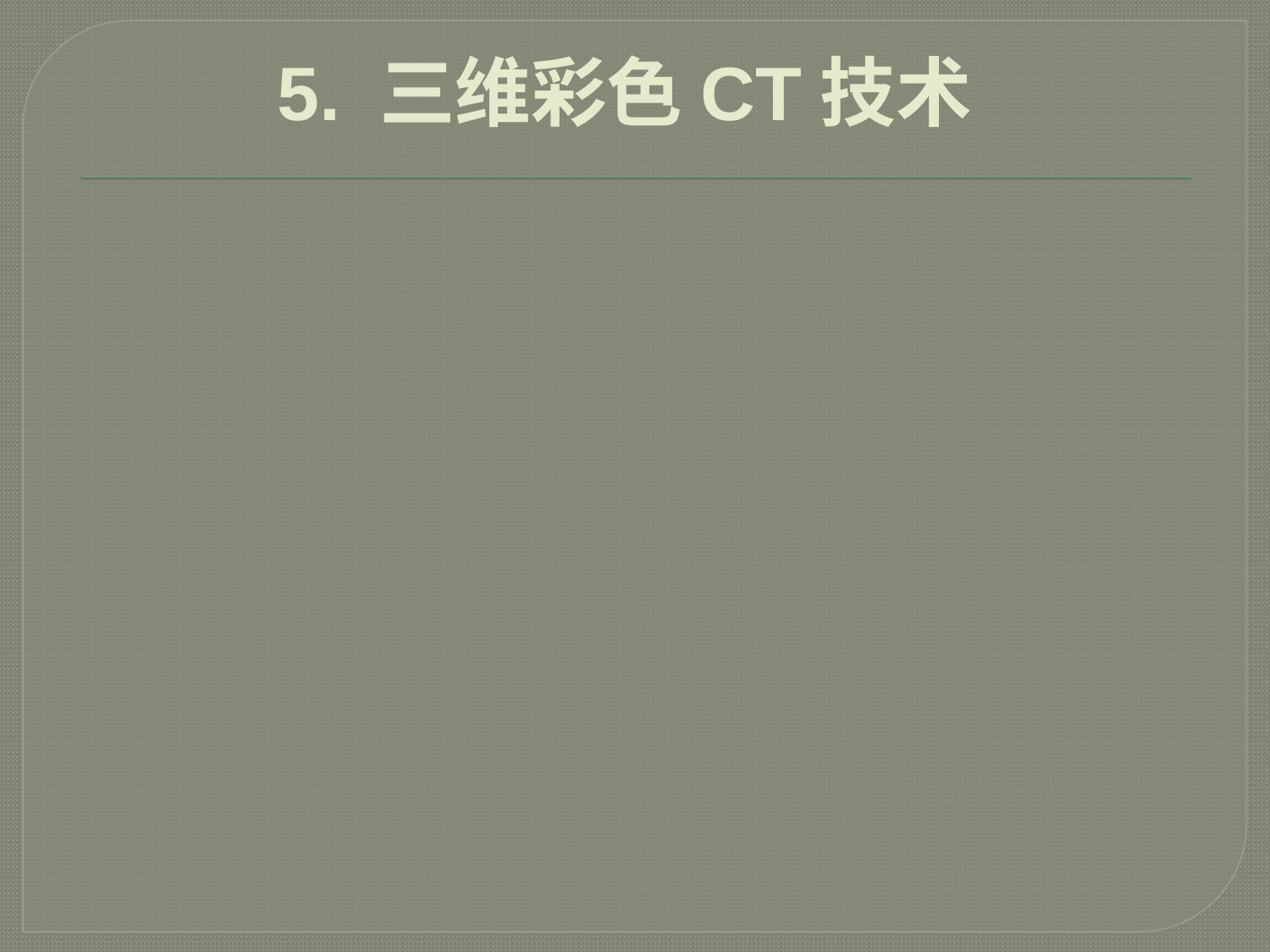

# 5. 三维彩色CT技术
CT是目前使用非常广泛的医学影像技术，该技术可以很大程度地辅助医生进行科学的手段。
为了提高早期诊断率，影像的处理成为非常重要的课题。